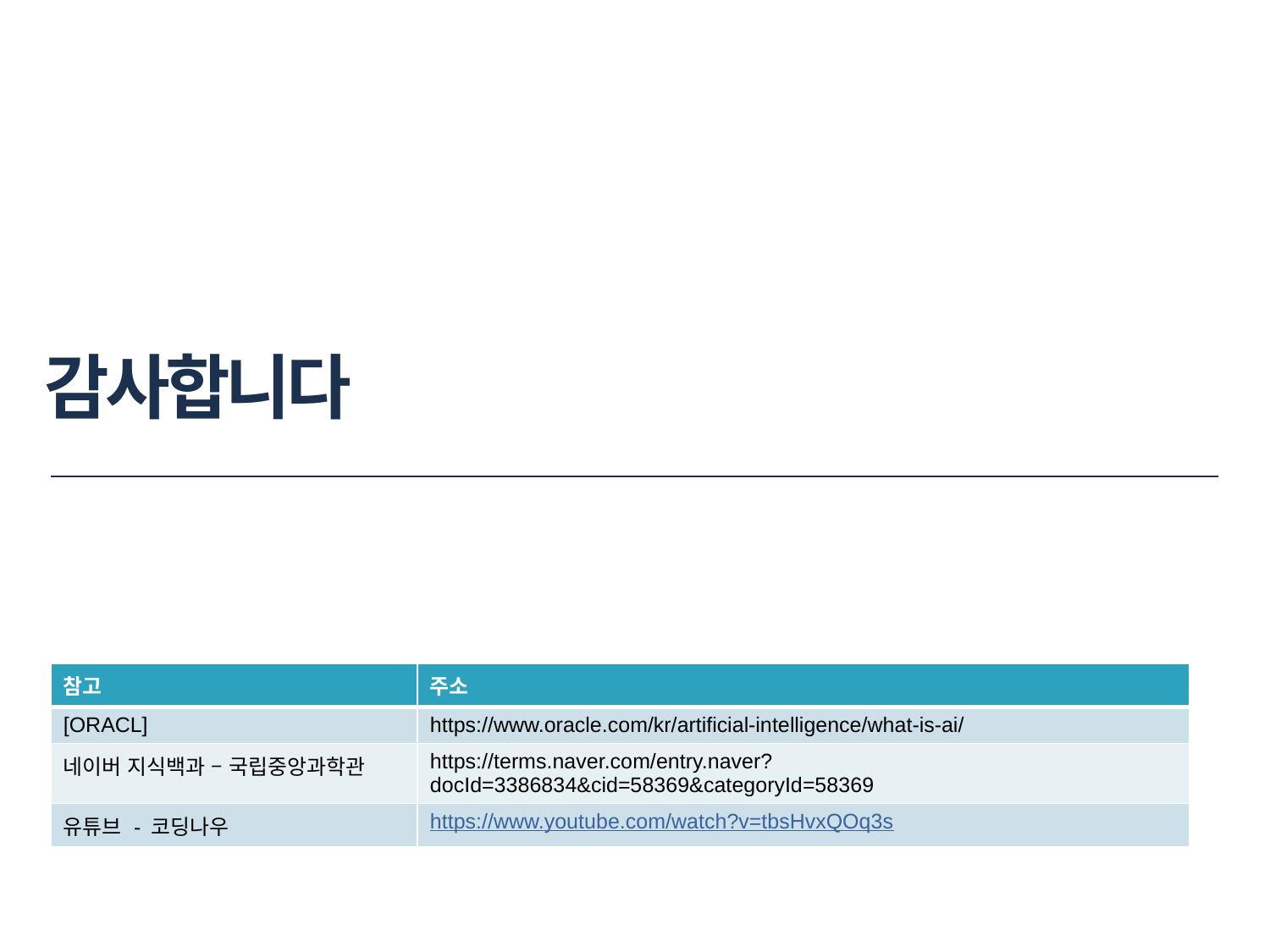

# 감사합니다
| 참고 | 주소 |
| --- | --- |
| [ORACL] | https://www.oracle.com/kr/artificial-intelligence/what-is-ai/ |
| 네이버 지식백과 – 국립중앙과학관 | https://terms.naver.com/entry.naver?docId=3386834&cid=58369&categoryId=58369 |
| 유튜브 - 코딩나우 | https://www.youtube.com/watch?v=tbsHvxQOq3s |